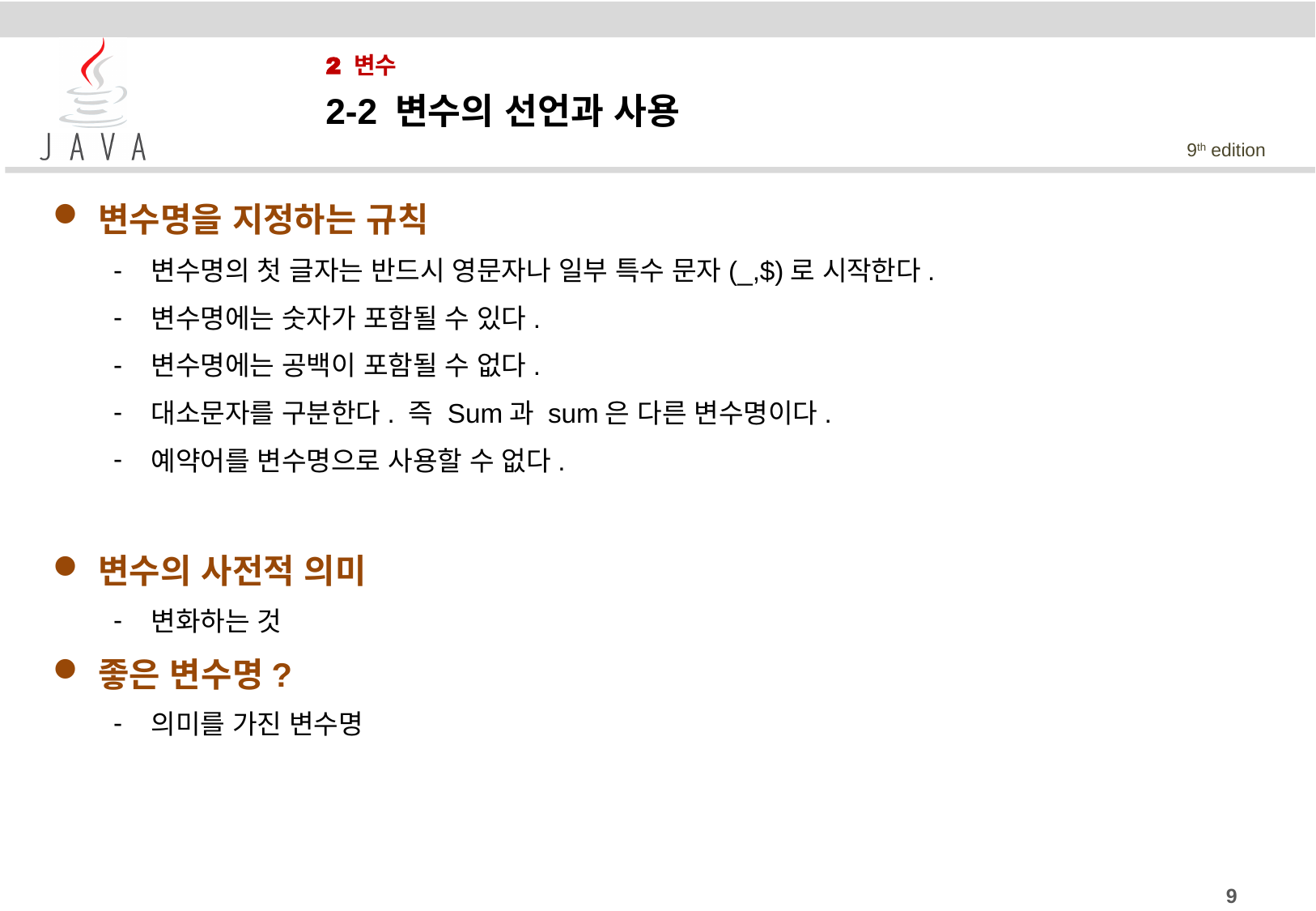

# 2 변수
2-2 변수의 선언과 사용
변수명을 지정하는 규칙
변수명의 첫 글자는 반드시 영문자나 일부 특수 문자(_,$)로 시작한다.
변수명에는 숫자가 포함될 수 있다.
변수명에는 공백이 포함될 수 없다.
대소문자를 구분한다. 즉 Sum과 sum은 다른 변수명이다.
예약어를 변수명으로 사용할 수 없다.

변수의 사전적 의미
변화하는 것
좋은 변수명?
의미를 가진 변수명

9